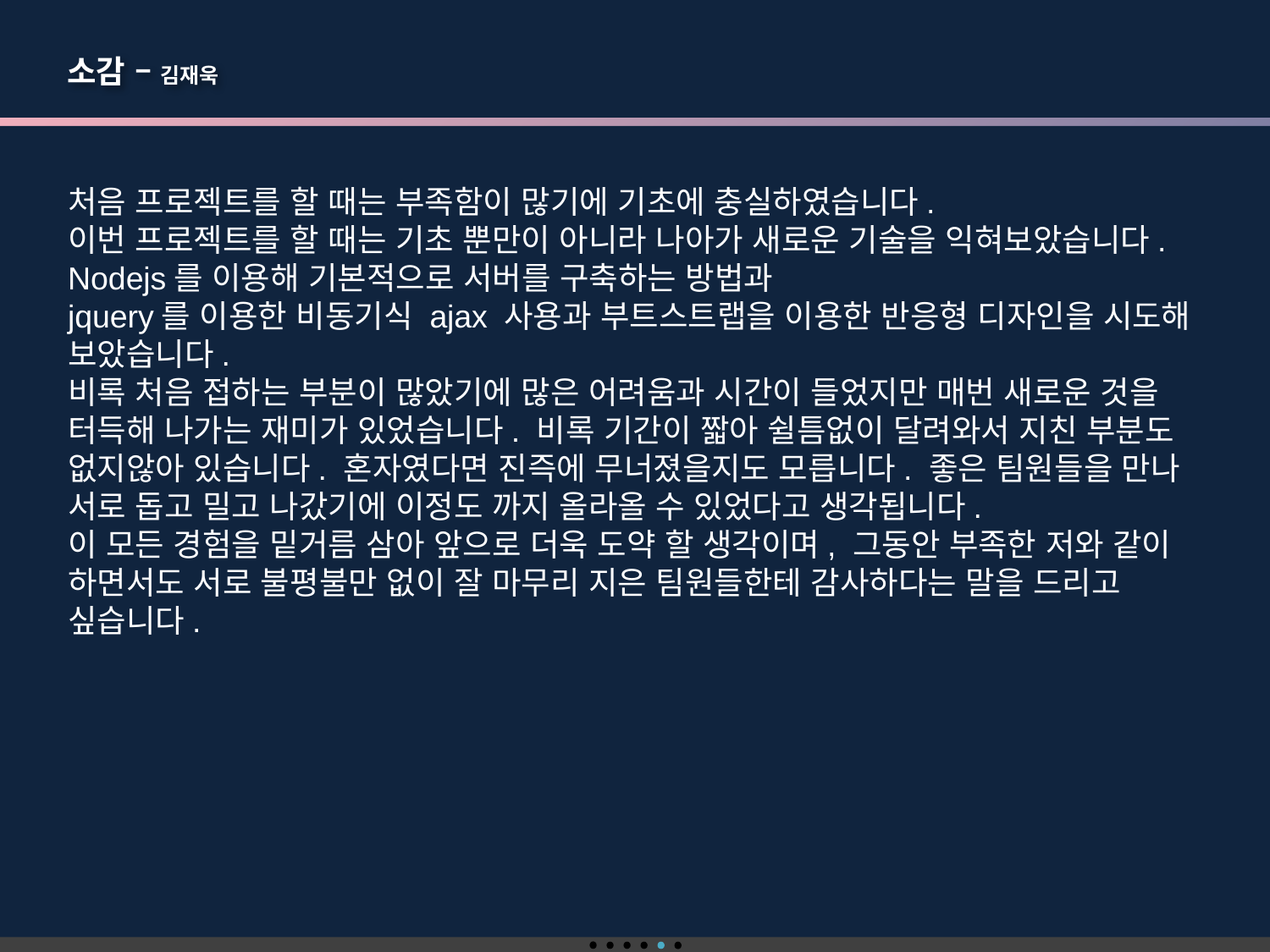

소감 – 김재욱
처음 프로젝트를 할 때는 부족함이 많기에 기초에 충실하였습니다.
이번 프로젝트를 할 때는 기초 뿐만이 아니라 나아가 새로운 기술을 익혀보았습니다. Nodejs를 이용해 기본적으로 서버를 구축하는 방법과
jquery를 이용한 비동기식 ajax 사용과 부트스트랩을 이용한 반응형 디자인을 시도해 보았습니다.
비록 처음 접하는 부분이 많았기에 많은 어려움과 시간이 들었지만 매번 새로운 것을 터득해 나가는 재미가 있었습니다. 비록 기간이 짧아 쉴틈없이 달려와서 지친 부분도 없지않아 있습니다. 혼자였다면 진즉에 무너졌을지도 모릅니다. 좋은 팀원들을 만나 서로 돕고 밀고 나갔기에 이정도 까지 올라올 수 있었다고 생각됩니다.
이 모든 경험을 밑거름 삼아 앞으로 더욱 도약 할 생각이며, 그동안 부족한 저와 같이 하면서도 서로 불평불만 없이 잘 마무리 지은 팀원들한테 감사하다는 말을 드리고 싶습니다.